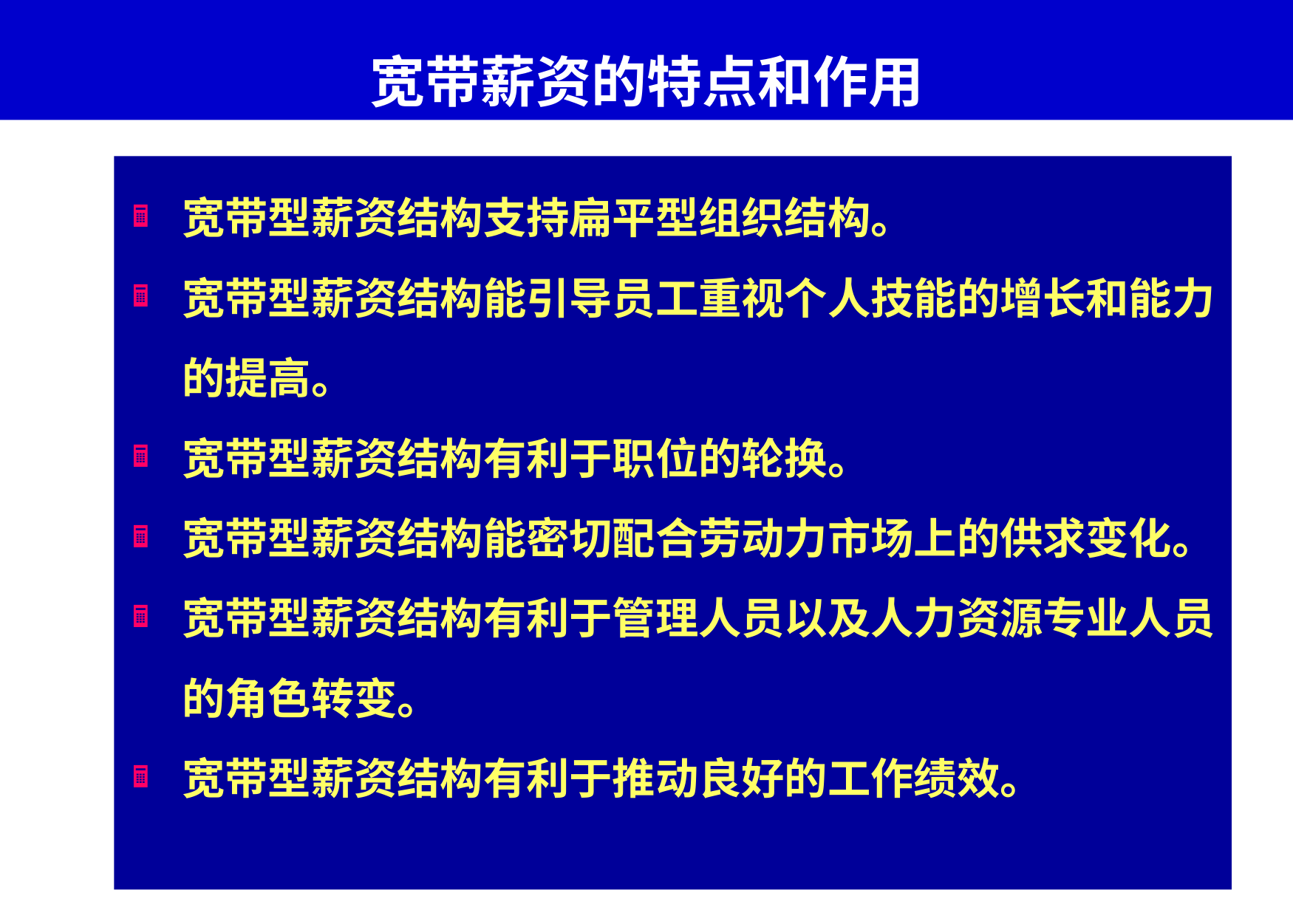

# 宽带薪资的特点和作用
宽带型薪资结构支持扁平型组织结构。
宽带型薪资结构能引导员工重视个人技能的增长和能力的提高。
宽带型薪资结构有利于职位的轮换。
宽带型薪资结构能密切配合劳动力市场上的供求变化。
宽带型薪资结构有利于管理人员以及人力资源专业人员的角色转变。
宽带型薪资结构有利于推动良好的工作绩效。